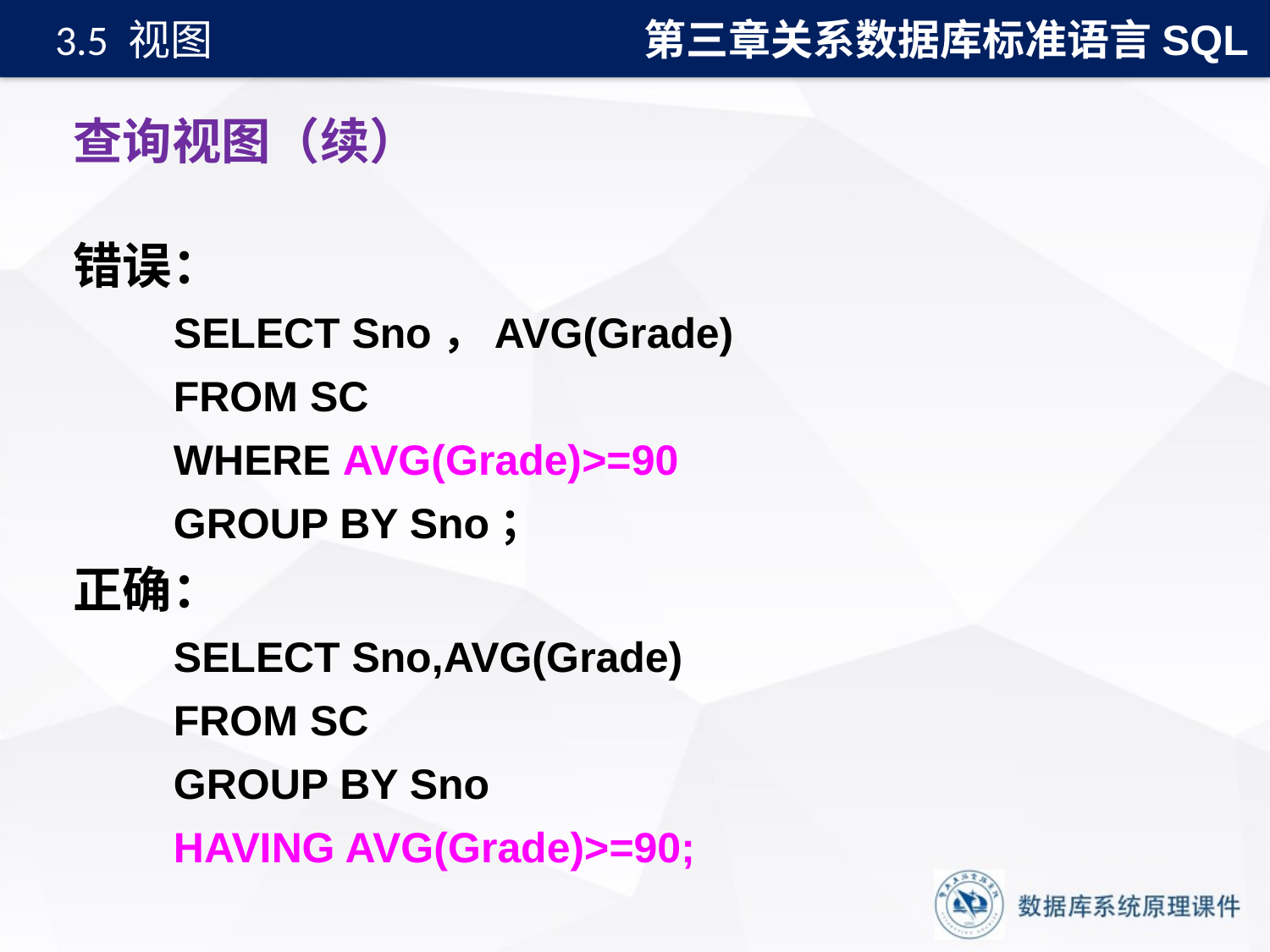

第三章关系数据库标准语言SQL
3.5 视图
# 查询视图（续）
错误：
SELECT Sno，AVG(Grade)
FROM SC
WHERE AVG(Grade)>=90
GROUP BY Sno；
正确：
SELECT Sno,AVG(Grade)
FROM SC
GROUP BY Sno
HAVING AVG(Grade)>=90;